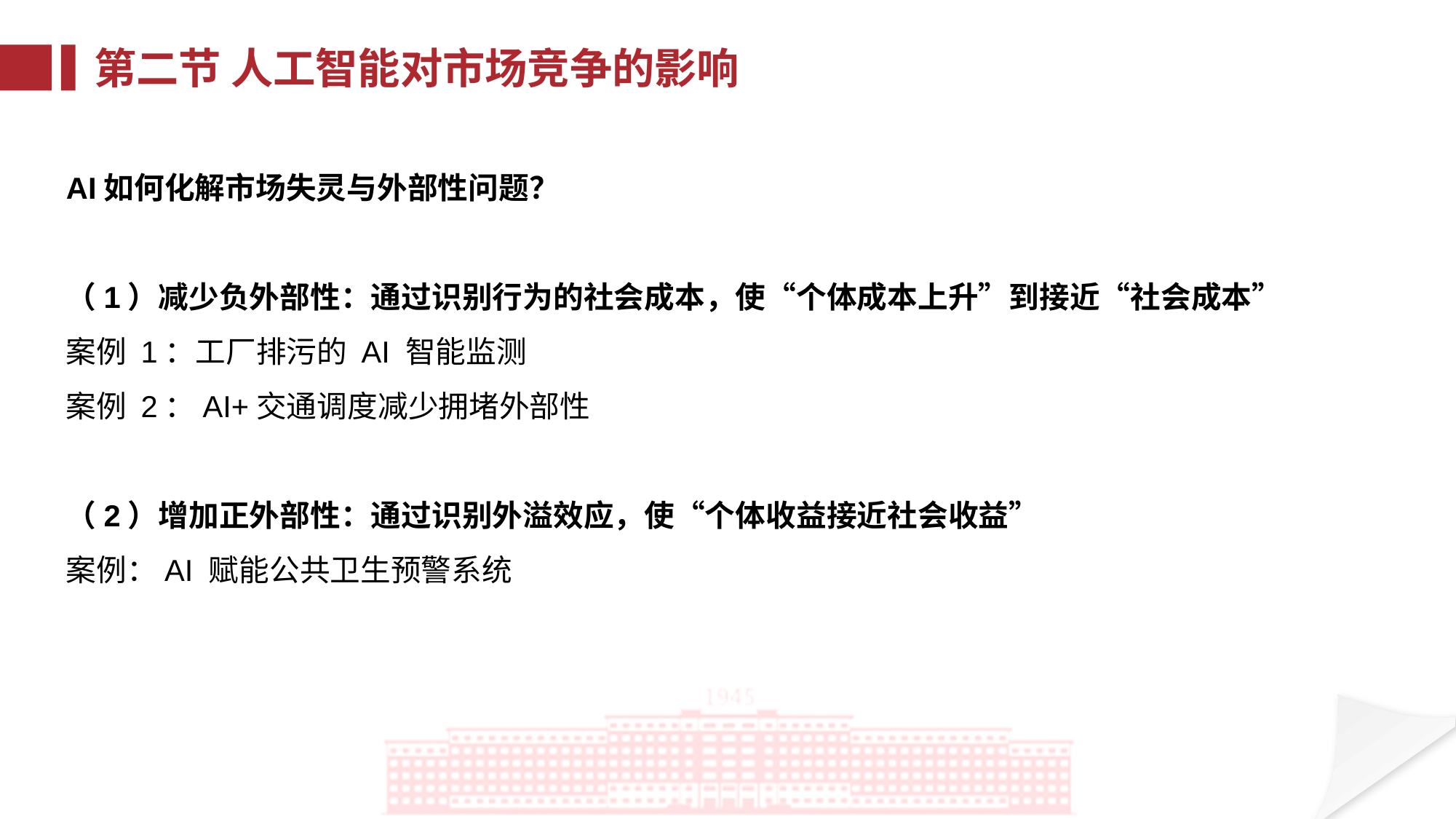

第二节 人工智能对市场竞争的影响
AI如何化解市场失灵与外部性问题？

（1）减少负外部性：通过识别行为的社会成本，使“个体成本上升”到接近“社会成本”
案例 1：工厂排污的 AI 智能监测
案例 2：AI+交通调度减少拥堵外部性

（2）增加正外部性：通过识别外溢效应，使“个体收益接近社会收益”
案例：AI 赋能公共卫生预警系统